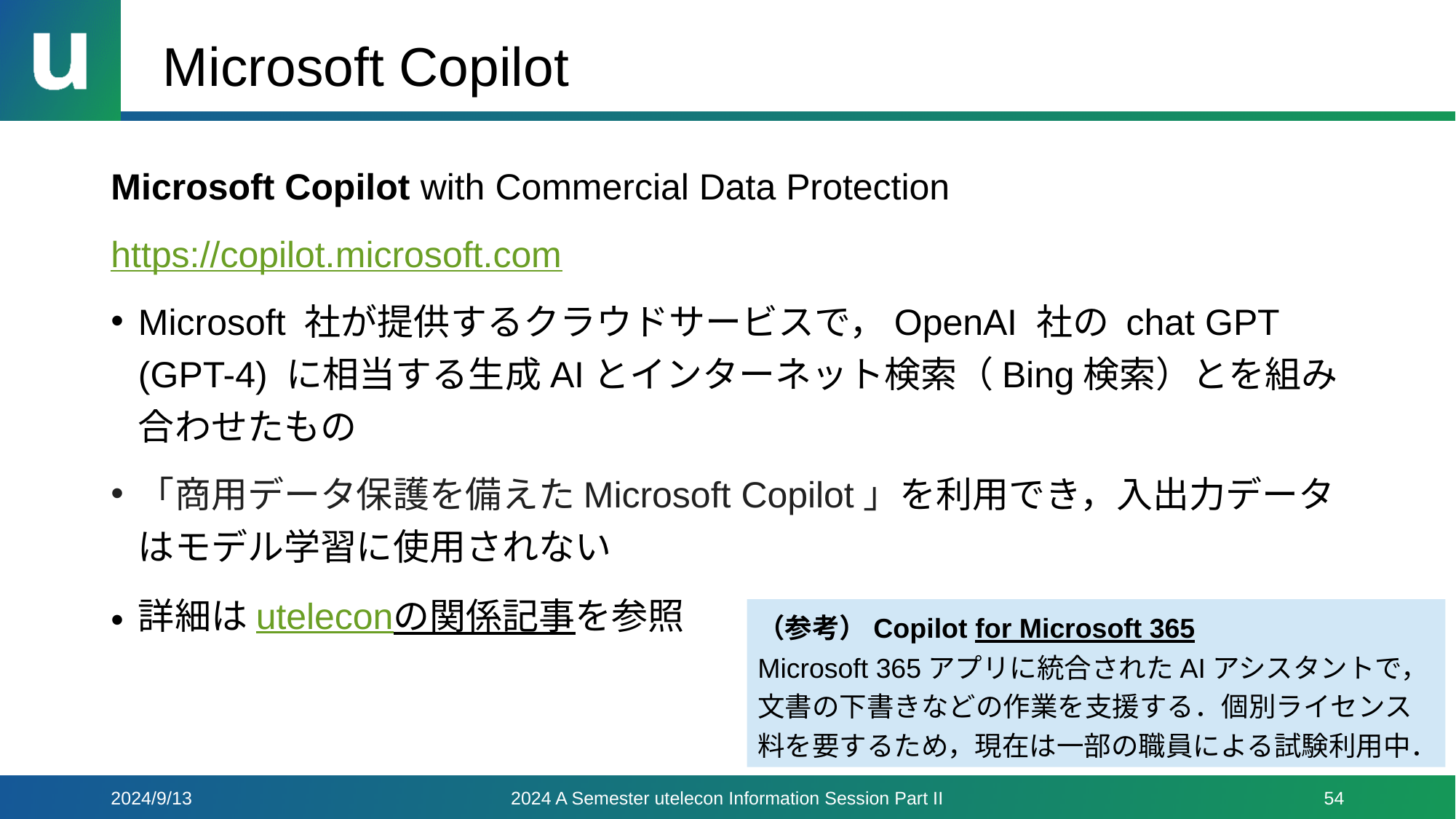

# Microsoft Copilot
Microsoft Copilot with Commercial Data Protection
https://copilot.microsoft.com
Microsoft 社が提供するクラウドサービスで，OpenAI 社の chat GPT (GPT-4) に相当する生成AIとインターネット検索（Bing検索）とを組み合わせたもの
「商用データ保護を備えたMicrosoft Copilot」を利用でき，入出力データはモデル学習に使用されない
詳細はuteleconの関係記事を参照

（参考）Copilot for Microsoft 365
Microsoft 365アプリに統合されたAIアシスタントで，文書の下書きなどの作業を支援する．個別ライセンス料を要するため，現在は一部の職員による試験利用中．
2024/9/13
2024 A Semester utelecon Information Session Part II
54